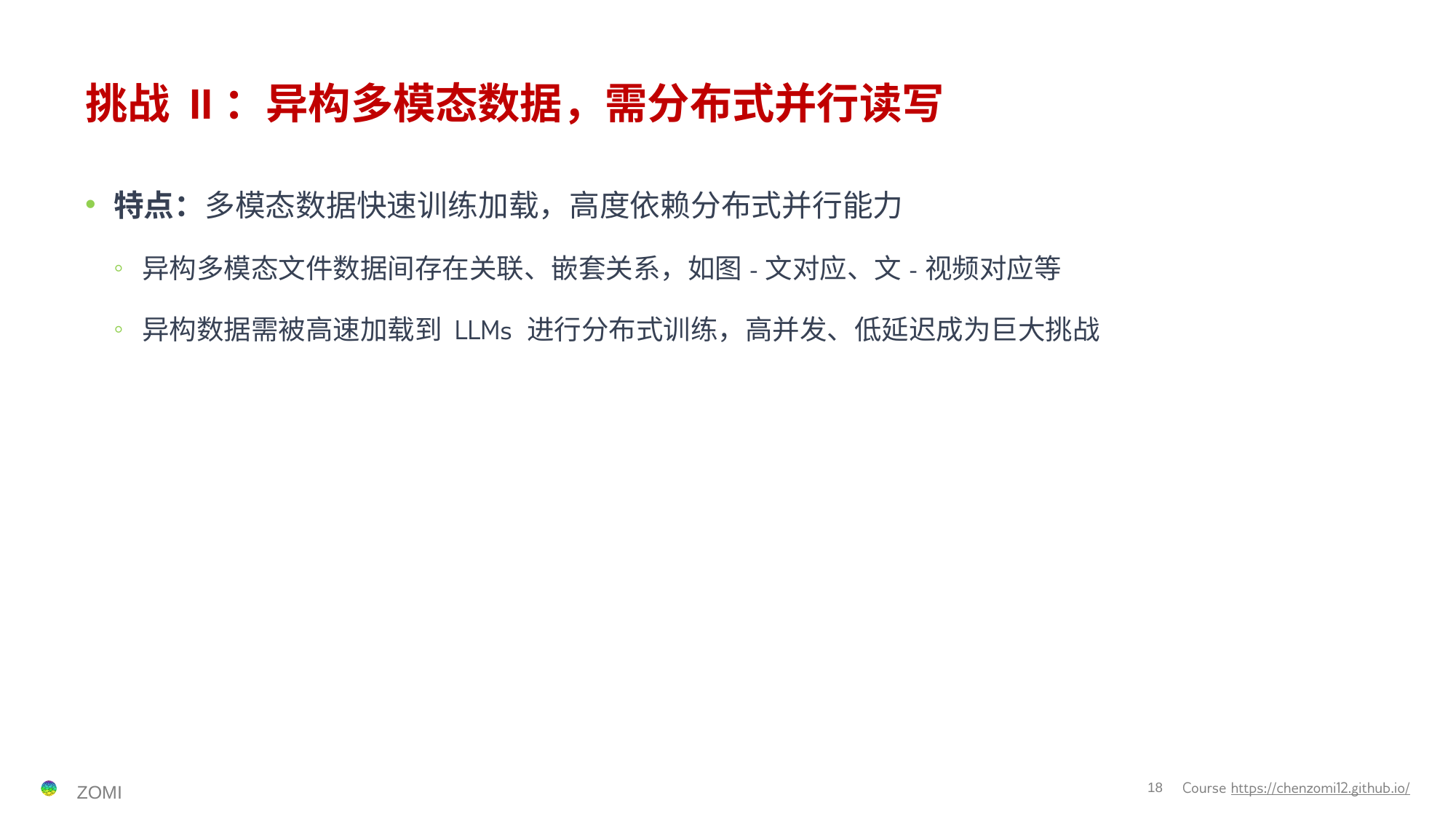

# 挑战 II：异构多模态数据，需分布式并行读写
特点：多模态数据快速训练加载，高度依赖分布式并行能力
异构多模态文件数据间存在关联、嵌套关系，如图-文对应、文-视频对应等
异构数据需被高速加载到 LLMs 进行分布式训练，高并发、低延迟成为巨大挑战